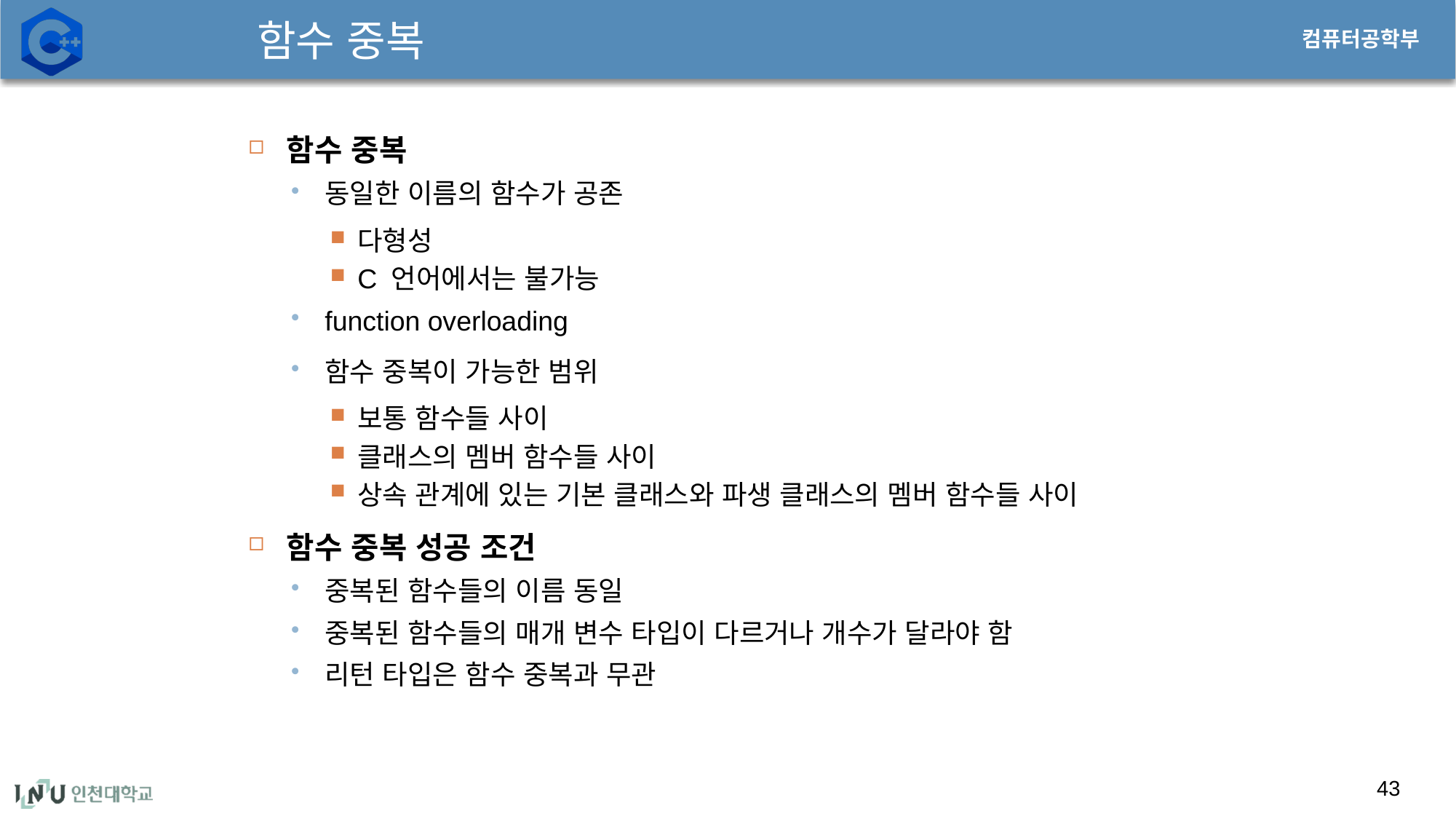

# 함수 중복
함수 중복
동일한 이름의 함수가 공존
다형성
C 언어에서는 불가능
function overloading
함수 중복이 가능한 범위
보통 함수들 사이
클래스의 멤버 함수들 사이
상속 관계에 있는 기본 클래스와 파생 클래스의 멤버 함수들 사이
함수 중복 성공 조건
중복된 함수들의 이름 동일
중복된 함수들의 매개 변수 타입이 다르거나 개수가 달라야 함
리턴 타입은 함수 중복과 무관